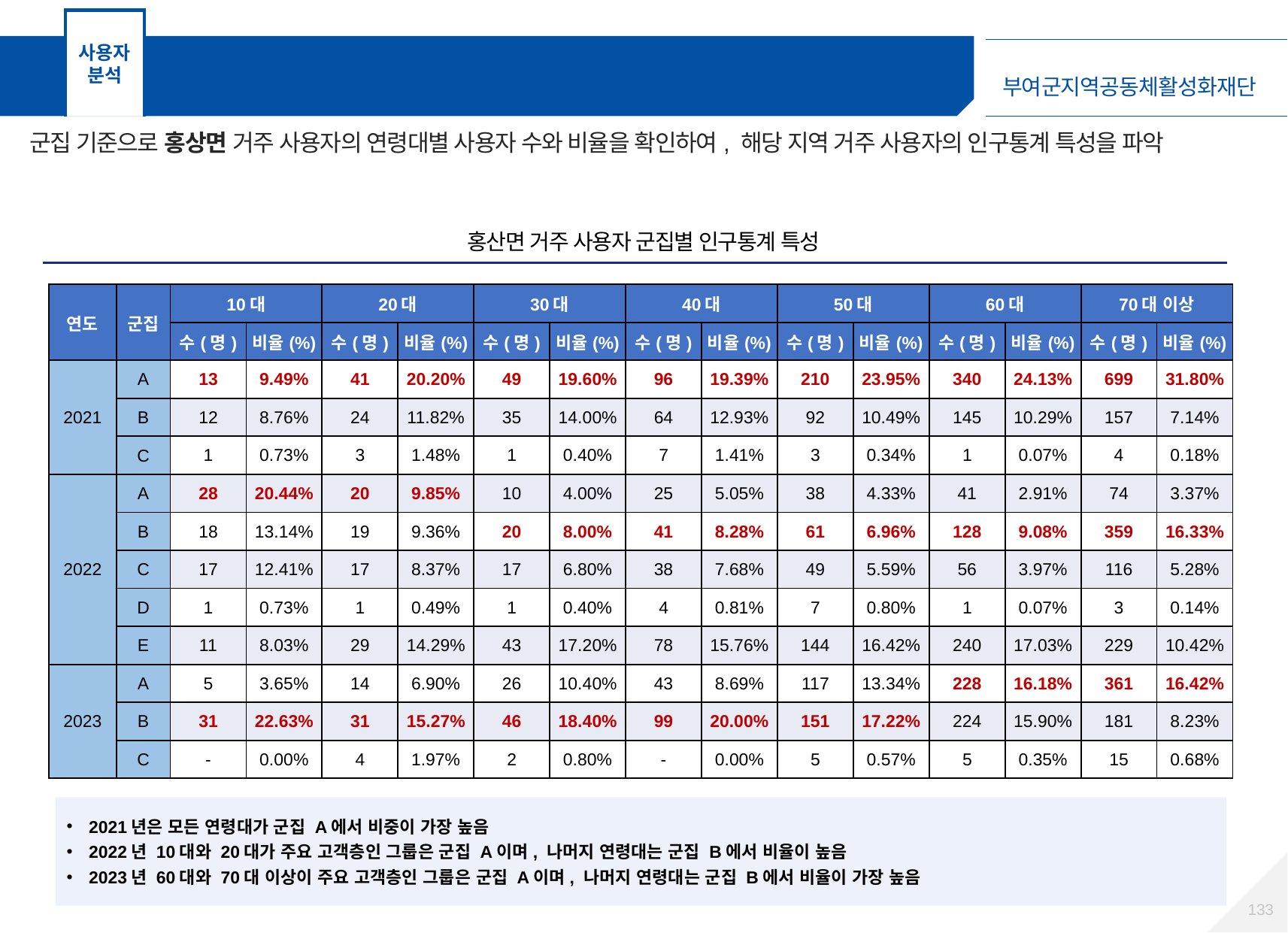

사용자
분석
고객 군집분석 – 홍산면 거주 사용자
군집 기준으로 홍상면 거주 사용자의 연령대별 사용자 수와 비율을 확인하여, 해당 지역 거주 사용자의 인구통계 특성을 파악
홍산면 거주 사용자 군집별 인구통계 특성
| 연도 | 군집 | 10대 |  | 20대 |  | 30대 |  | 40대 |  | 50대 |  | 60대 |  | 70대 이상 |  |
| --- | --- | --- | --- | --- | --- | --- | --- | --- | --- | --- | --- | --- | --- | --- | --- |
| 연도 | 군집 | 수(명) | 비율(%) | 수(명) | 비율(%) | 수(명) | 비율(%) | 수(명) | 비율(%) | 수(명) | 비율(%) | 수(명) | 비율(%) | 수(명) | 비율(%) |
| 2021 | A | 13 | 9.49% | 41 | 20.20% | 49 | 19.60% | 96 | 19.39% | 210 | 23.95% | 340 | 24.13% | 699 | 31.80% |
|  | B | 12 | 8.76% | 24 | 11.82% | 35 | 14.00% | 64 | 12.93% | 92 | 10.49% | 145 | 10.29% | 157 | 7.14% |
|  | C | 1 | 0.73% | 3 | 1.48% | 1 | 0.40% | 7 | 1.41% | 3 | 0.34% | 1 | 0.07% | 4 | 0.18% |
| 2022 | A | 28 | 20.44% | 20 | 9.85% | 10 | 4.00% | 25 | 5.05% | 38 | 4.33% | 41 | 2.91% | 74 | 3.37% |
|  | B | 18 | 13.14% | 19 | 9.36% | 20 | 8.00% | 41 | 8.28% | 61 | 6.96% | 128 | 9.08% | 359 | 16.33% |
|  | C | 17 | 12.41% | 17 | 8.37% | 17 | 6.80% | 38 | 7.68% | 49 | 5.59% | 56 | 3.97% | 116 | 5.28% |
|  | D | 1 | 0.73% | 1 | 0.49% | 1 | 0.40% | 4 | 0.81% | 7 | 0.80% | 1 | 0.07% | 3 | 0.14% |
|  | E | 11 | 8.03% | 29 | 14.29% | 43 | 17.20% | 78 | 15.76% | 144 | 16.42% | 240 | 17.03% | 229 | 10.42% |
| 2023 | A | 5 | 3.65% | 14 | 6.90% | 26 | 10.40% | 43 | 8.69% | 117 | 13.34% | 228 | 16.18% | 361 | 16.42% |
|  | B | 31 | 22.63% | 31 | 15.27% | 46 | 18.40% | 99 | 20.00% | 151 | 17.22% | 224 | 15.90% | 181 | 8.23% |
|  | C | - | 0.00% | 4 | 1.97% | 2 | 0.80% | - | 0.00% | 5 | 0.57% | 5 | 0.35% | 15 | 0.68% |
2021년은 모든 연령대가 군집 A에서 비중이 가장 높음
2022년 10대와 20대가 주요 고객층인 그룹은 군집 A이며, 나머지 연령대는 군집 B에서 비율이 높음
2023년 60대와 70대 이상이 주요 고객층인 그룹은 군집 A이며, 나머지 연령대는 군집 B에서 비율이 가장 높음
133